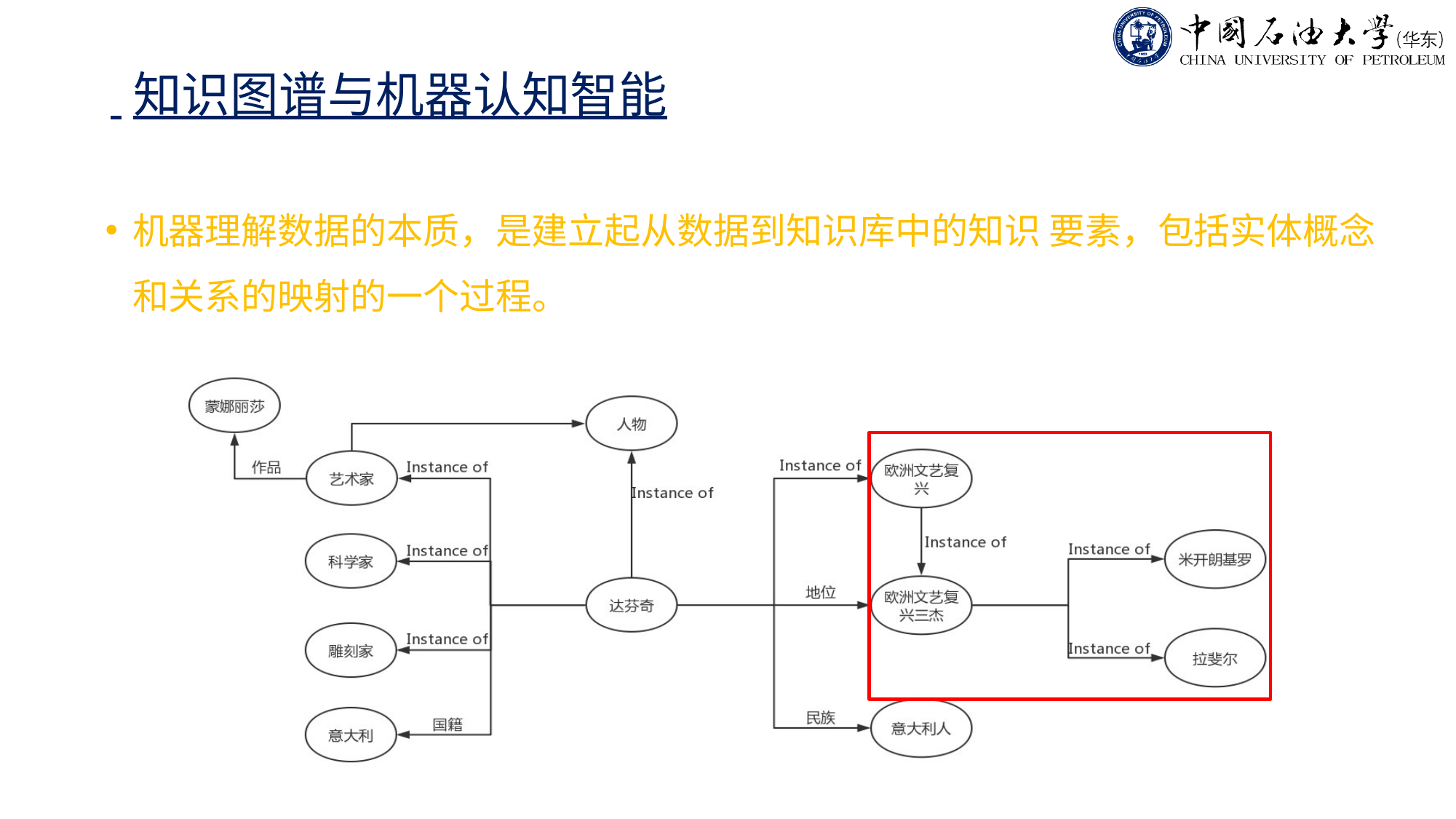

# 知识图谱与机器认知智能
机器理解数据的本质，是建立起从数据到知识库中的知识 要素，包括实体概念和关系的映射的一个过程。